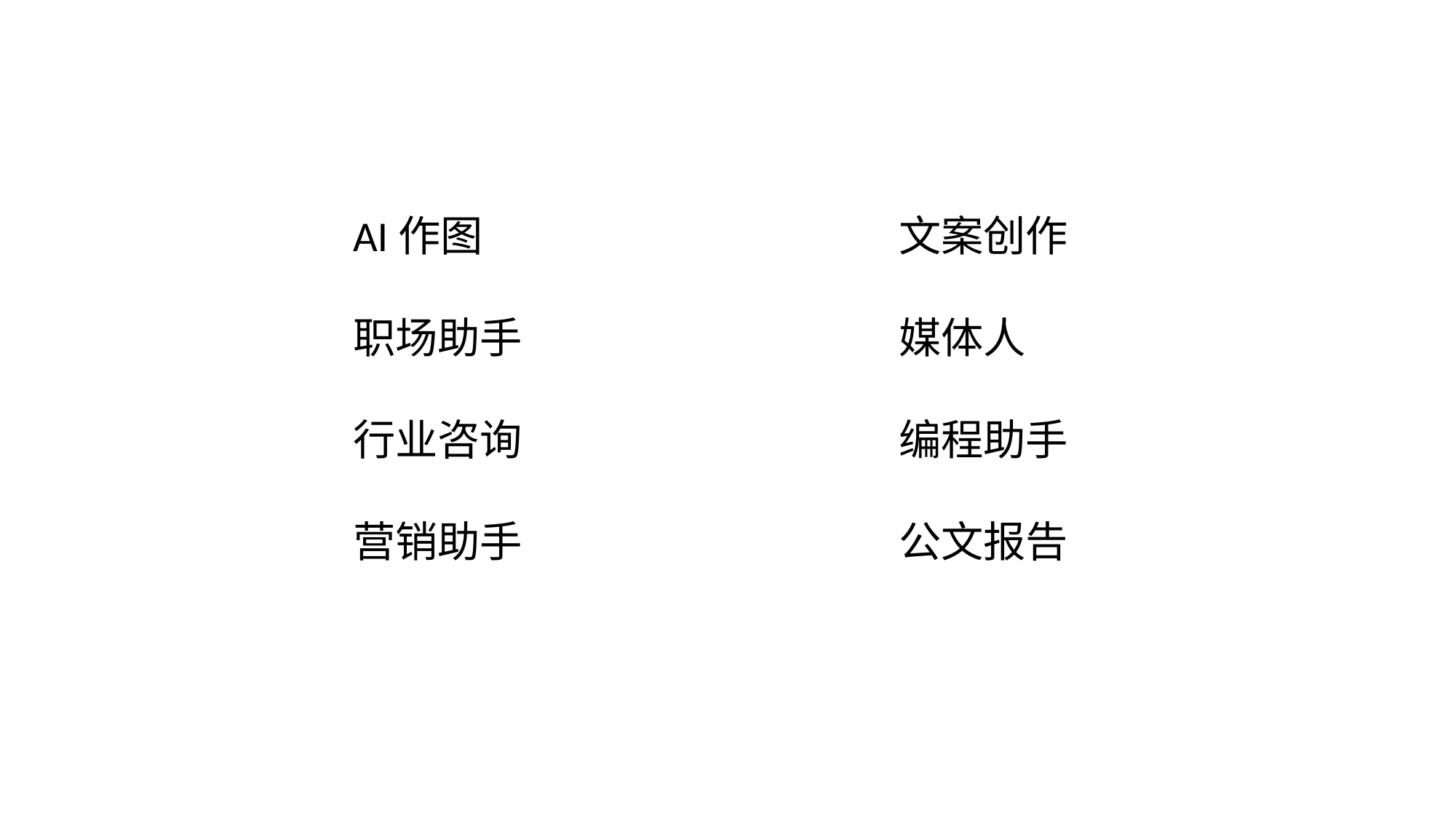

AI作图				文案创作

职场助手				媒体人

行业咨询				编程助手

营销助手				公文报告